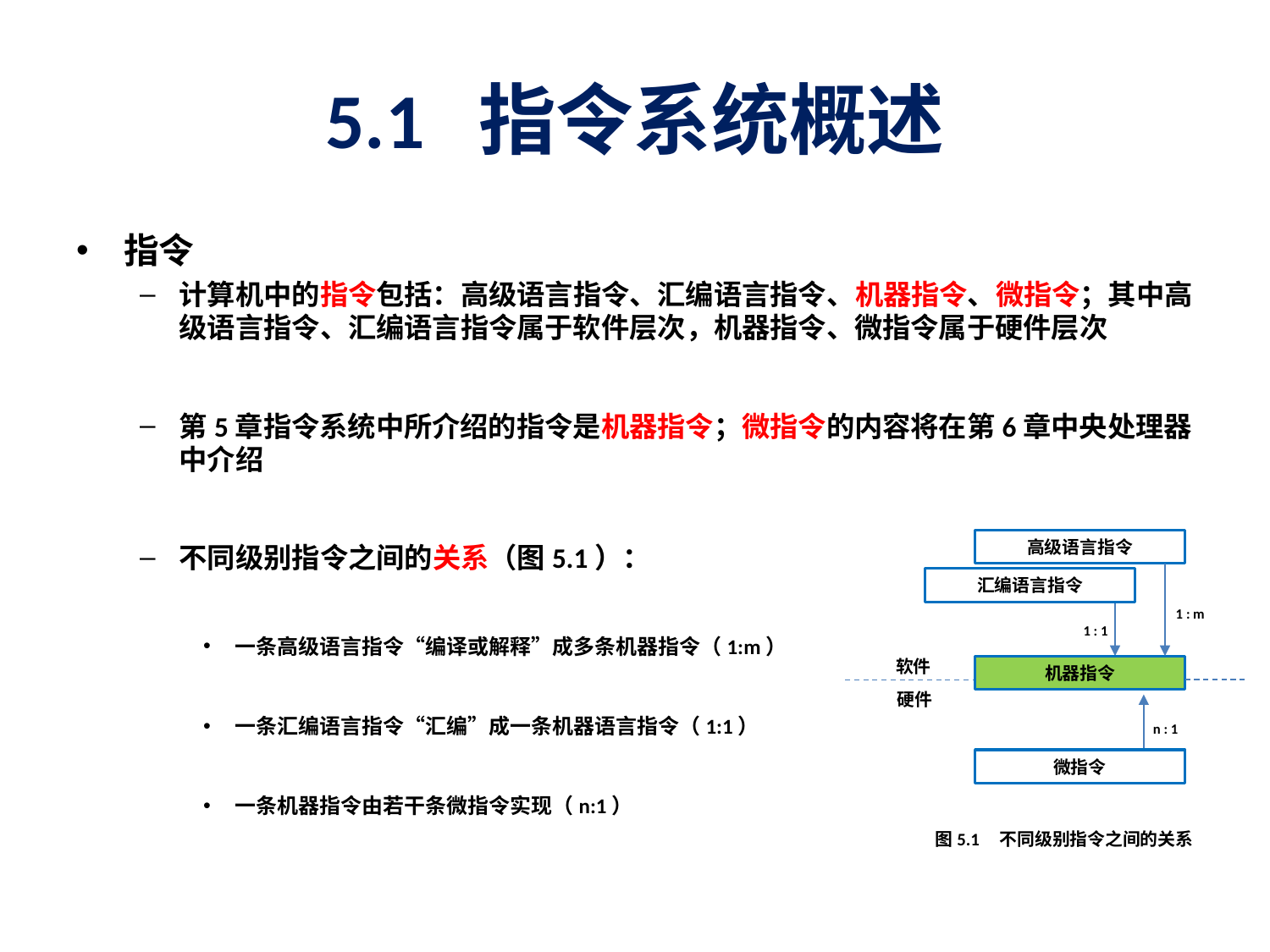

# 5.1  指令系统概述
指令
计算机中的指令包括：高级语言指令、汇编语言指令、机器指令、微指令；其中高级语言指令、汇编语言指令属于软件层次，机器指令、微指令属于硬件层次

第5章指令系统中所介绍的指令是机器指令；微指令的内容将在第6章中央处理器中介绍

不同级别指令之间的关系（图5.1）：

一条高级语言指令“编译或解释”成多条机器指令（1:m）

一条汇编语言指令“汇编”成一条机器语言指令（1:1）

一条机器指令由若干条微指令实现（n:1）

高级语言指令
汇编语言指令
1 : m
1 : 1
软件
机器指令
硬件
n : 1
微指令
图5.1    不同级别指令之间的关系